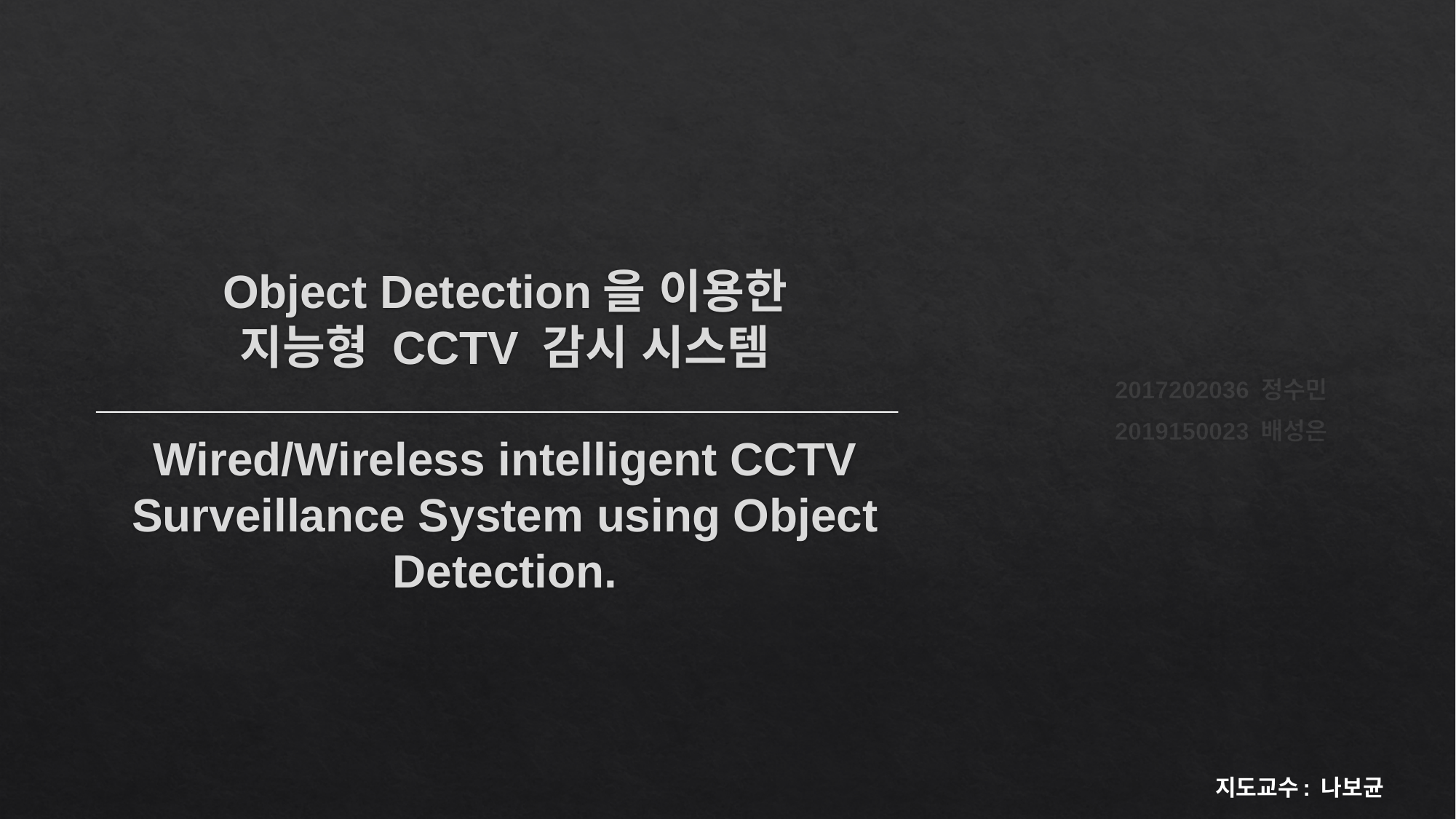

# Object Detection을 이용한 지능형 CCTV 감시 시스템 Wired/Wireless intelligent CCTV Surveillance System using Object Detection.
2017202036 정수민
2019150023 배성은
지도교수: 나보균